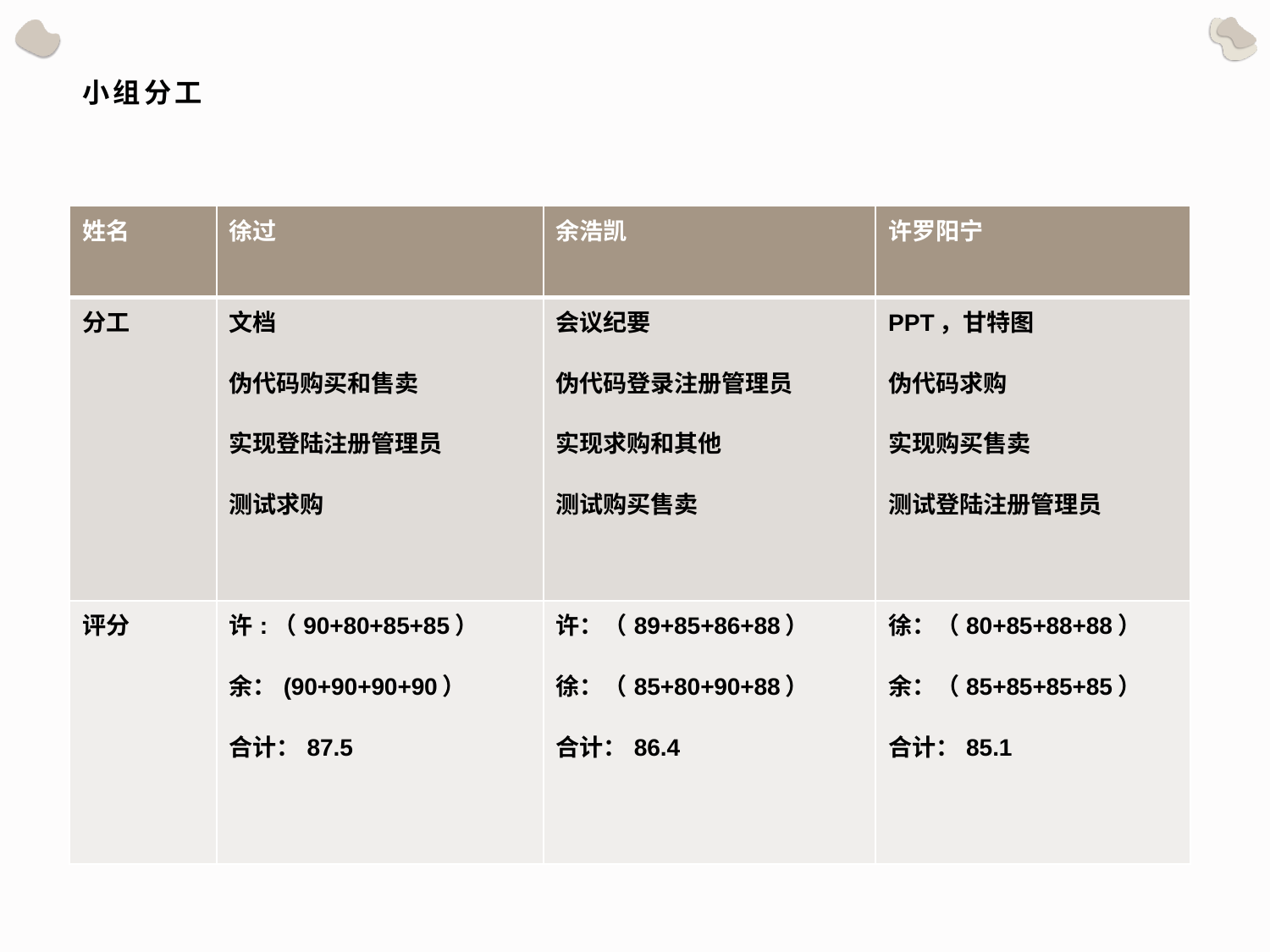

# 小组分工
| 姓名 | 徐过 | 余浩凯 | 许罗阳宁 |
| --- | --- | --- | --- |
| 分工 | 文档 伪代码购买和售卖 实现登陆注册管理员 测试求购 | 会议纪要 伪代码登录注册管理员 实现求购和其他 测试购买售卖 | PPT，甘特图 伪代码求购 实现购买售卖 测试登陆注册管理员 |
| 评分 | 许:（90+80+85+85） 余：(90+90+90+90） 合计：87.5 | 许：（89+85+86+88） 徐：（85+80+90+88） 合计：86.4 | 徐：（80+85+88+88） 余：（85+85+85+85） 合计：85.1 |